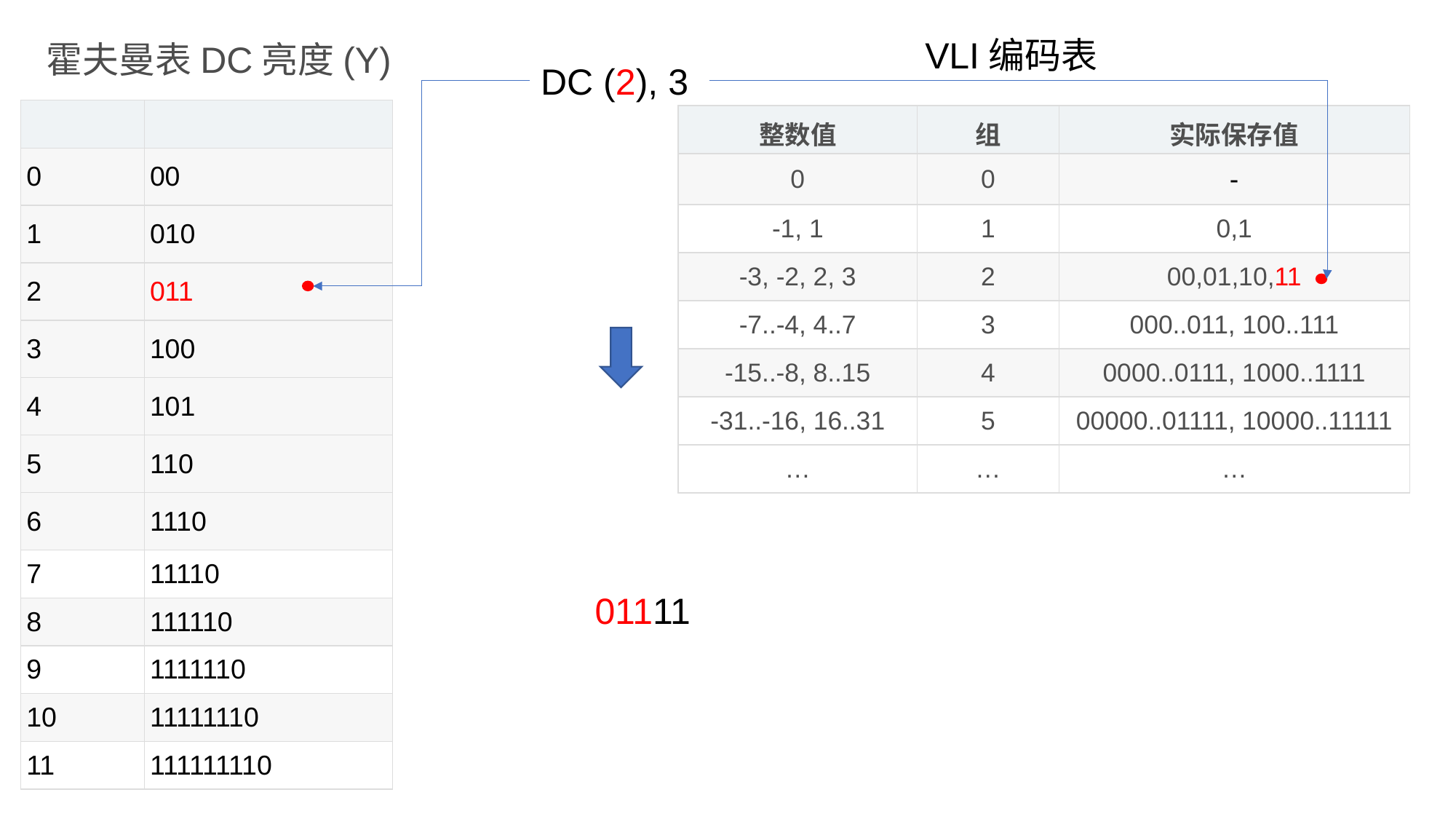

VLI编码表
霍夫曼表DC亮度(Y)
DC (2), 3
|  |  |
| --- | --- |
| 0 | 00 |
| 1 | 010 |
| 2 | 011 |
| 3 | 100 |
| 4 | 101 |
| 5 | 110 |
| 6 | 1110 |
| 7 | 11110 |
| 8 | 111110 |
| 9 | 1111110 |
| 10 | 11111110 |
| 11 | 111111110 |
| 整数值 | 组 | 实际保存值 |
| --- | --- | --- |
| 0 | 0 | - |
| -1, 1 | 1 | 0,1 |
| -3, -2, 2, 3 | 2 | 00,01,10,11 |
| -7..-4, 4..7 | 3 | 000..011, 100..111 |
| -15..-8, 8..15 | 4 | 0000..0111, 1000..1111 |
| -31..-16, 16..31 | 5 | 00000..01111, 10000..11111 |
| … | … | … |

01111